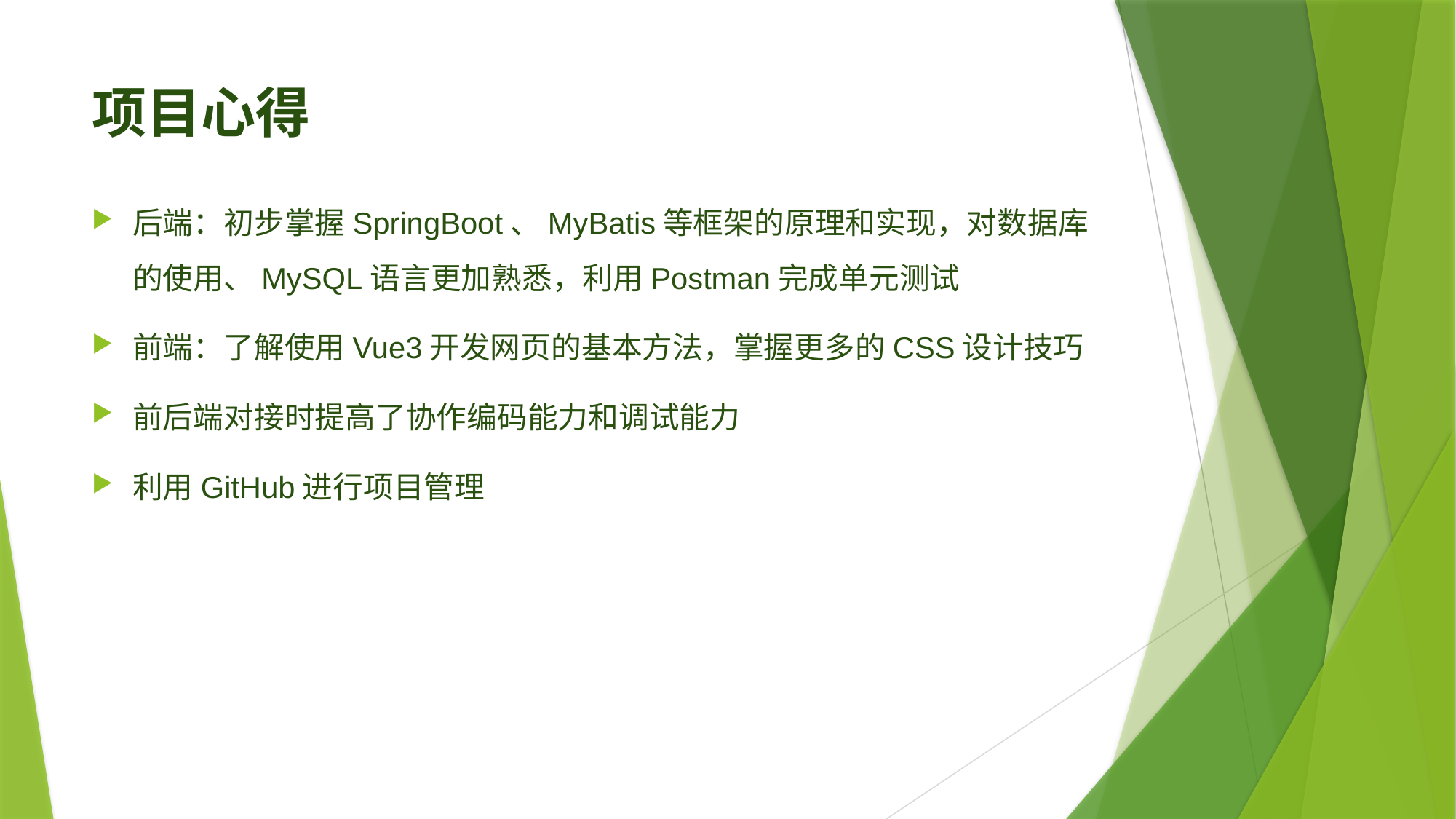

# 项目心得
后端：初步掌握SpringBoot、MyBatis等框架的原理和实现，对数据库的使用、MySQL语言更加熟悉，利用Postman完成单元测试
前端：了解使用Vue3开发网页的基本方法，掌握更多的CSS设计技巧
前后端对接时提高了协作编码能力和调试能力
利用GitHub进行项目管理